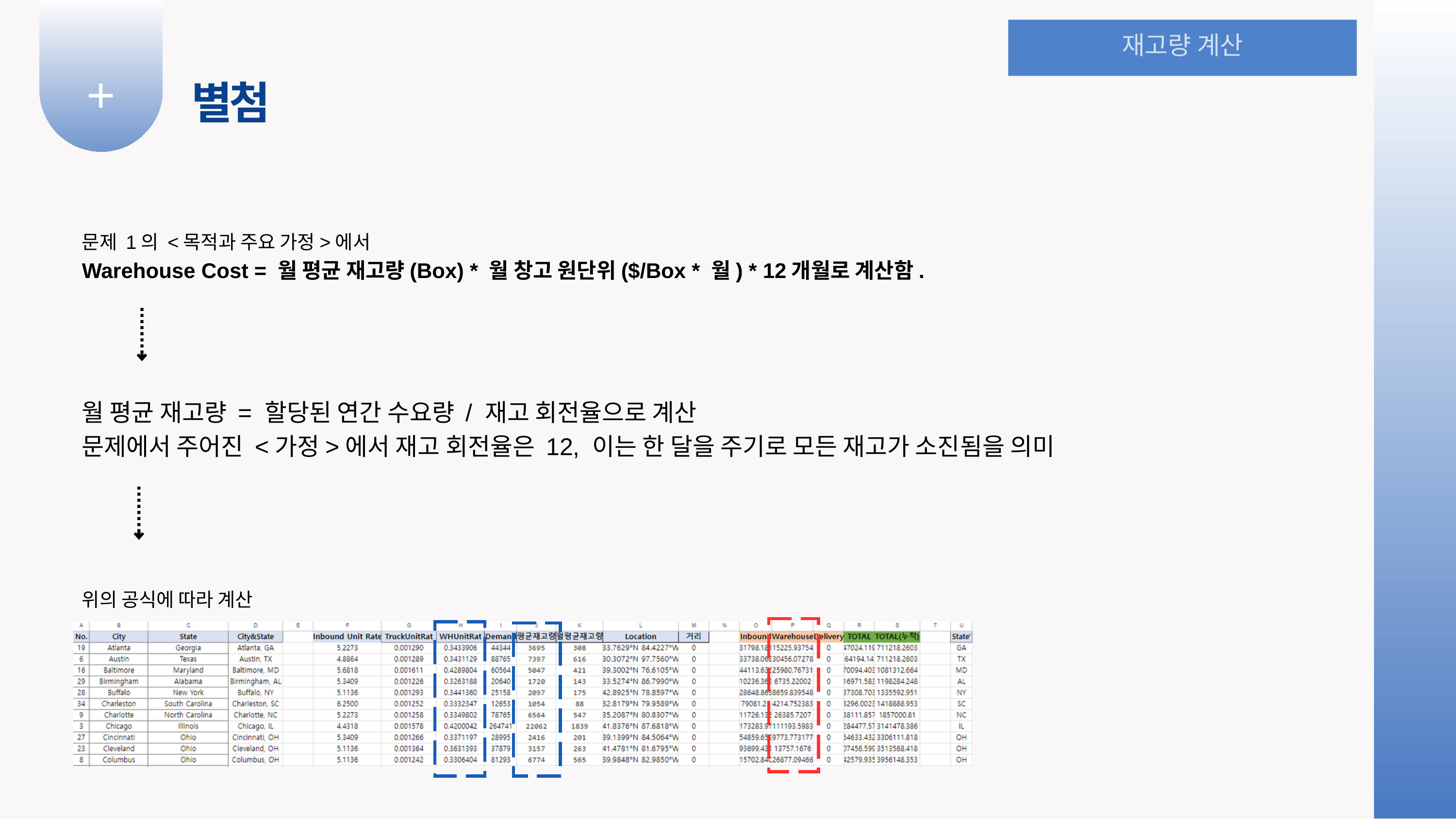

재고량 계산
+
별첨
문제 1의 <목적과 주요 가정>에서
Warehouse Cost = 월 평균 재고량(Box) * 월 창고 원단위($/Box * 월) * 12개월로 계산함.

월 평균 재고량 = 할당된 연간 수요량 / 재고 회전율으로 계산
문제에서 주어진 <가정>에서 재고 회전율은 12, 이는 한 달을 주기로 모든 재고가 소진됨을 의미

위의 공식에 따라 계산